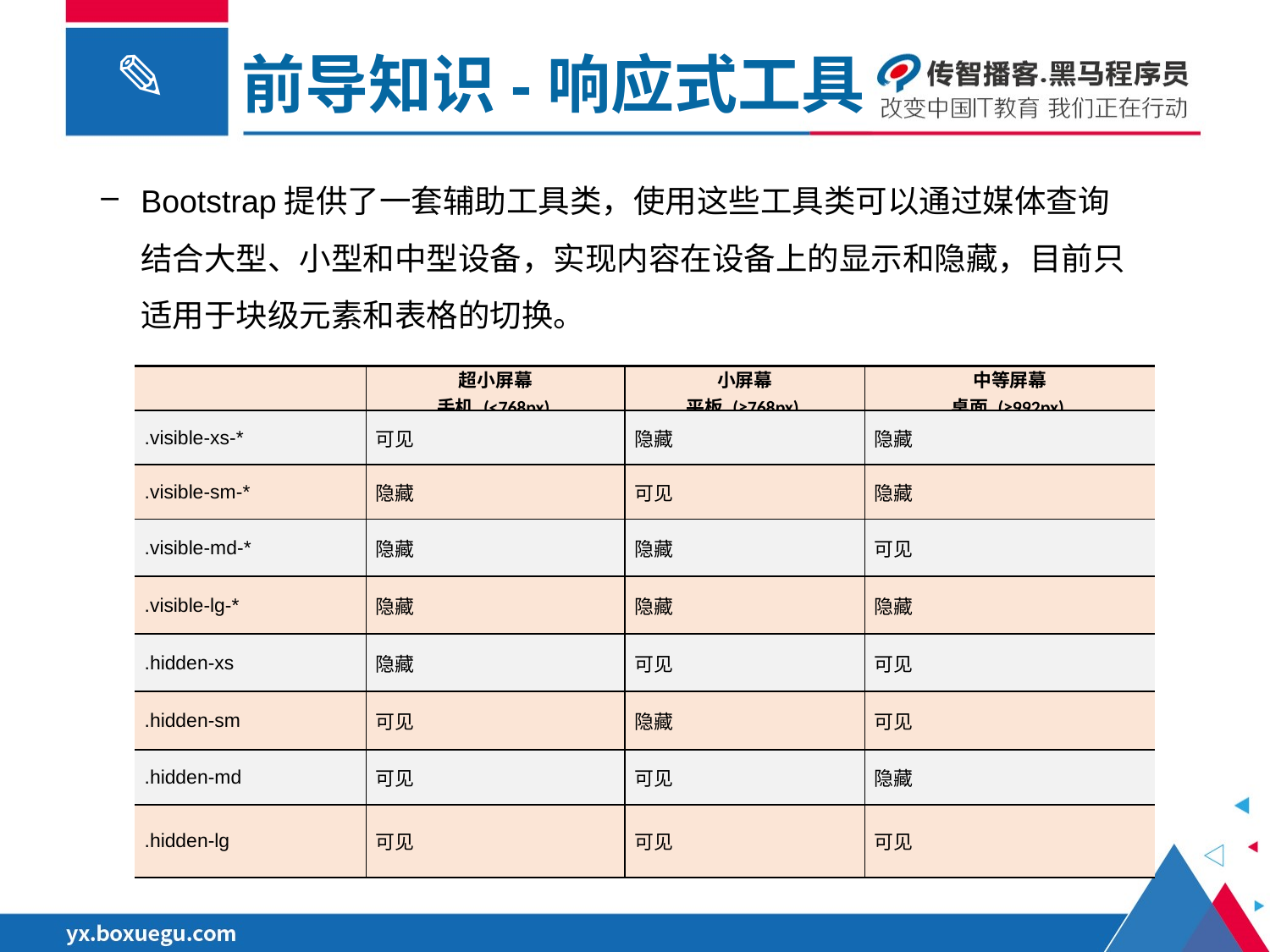

前导知识-响应式工具
Bootstrap提供了一套辅助工具类，使用这些工具类可以通过媒体查询结合大型、小型和中型设备，实现内容在设备上的显示和隐藏，目前只适用于块级元素和表格的切换。

知识点概述
|  | 超小屏幕 手机 (<768px) | 小屏幕 平板 (≥768px) | 中等屏幕 桌面 (≥992px) |
| --- | --- | --- | --- |
| .visible-xs-\* | 可见 | 隐藏 | 隐藏 |
| .visible-sm-\* | 隐藏 | 可见 | 隐藏 |
| .visible-md-\* | 隐藏 | 隐藏 | 可见 |
| .visible-lg-\* | 隐藏 | 隐藏 | 隐藏 |
| .hidden-xs | 隐藏 | 可见 | 可见 |
| .hidden-sm | 可见 | 隐藏 | 可见 |
| .hidden-md | 可见 | 可见 | 隐藏 |
| .hidden-lg | 可见 | 可见 | 可见 |